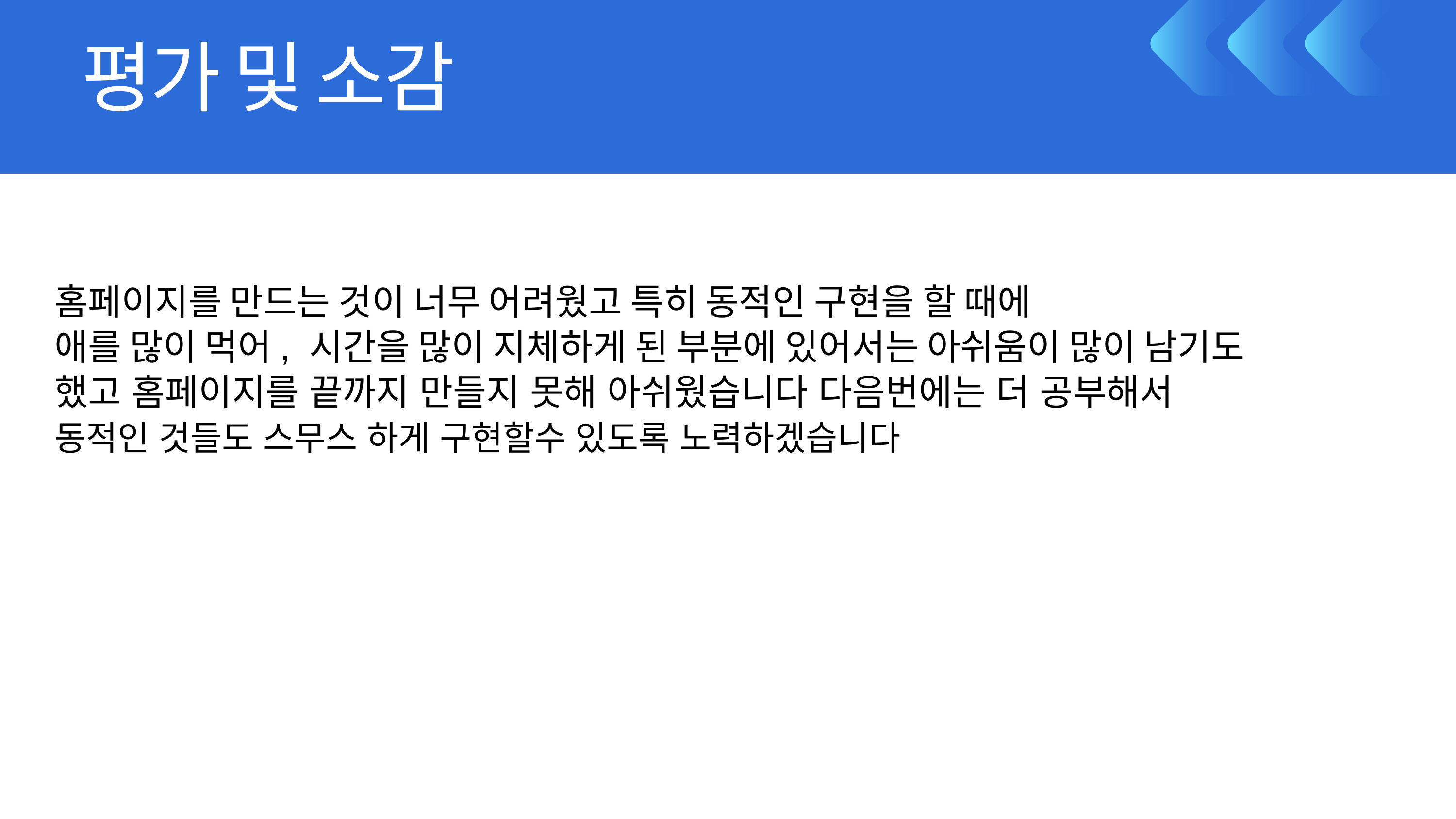

평가 및 소감
홈페이지를 만드는 것이 너무 어려웠고 특히 동적인 구현을 할 때에
애를 많이 먹어, 시간을 많이 지체하게 된 부분에 있어서는 아쉬움이 많이 남기도
했고 홈페이지를 끝까지 만들지 못해 아쉬웠습니다 다음번에는 더 공부해서
동적인 것들도 스무스 하게 구현할수 있도록 노력하겠습니다